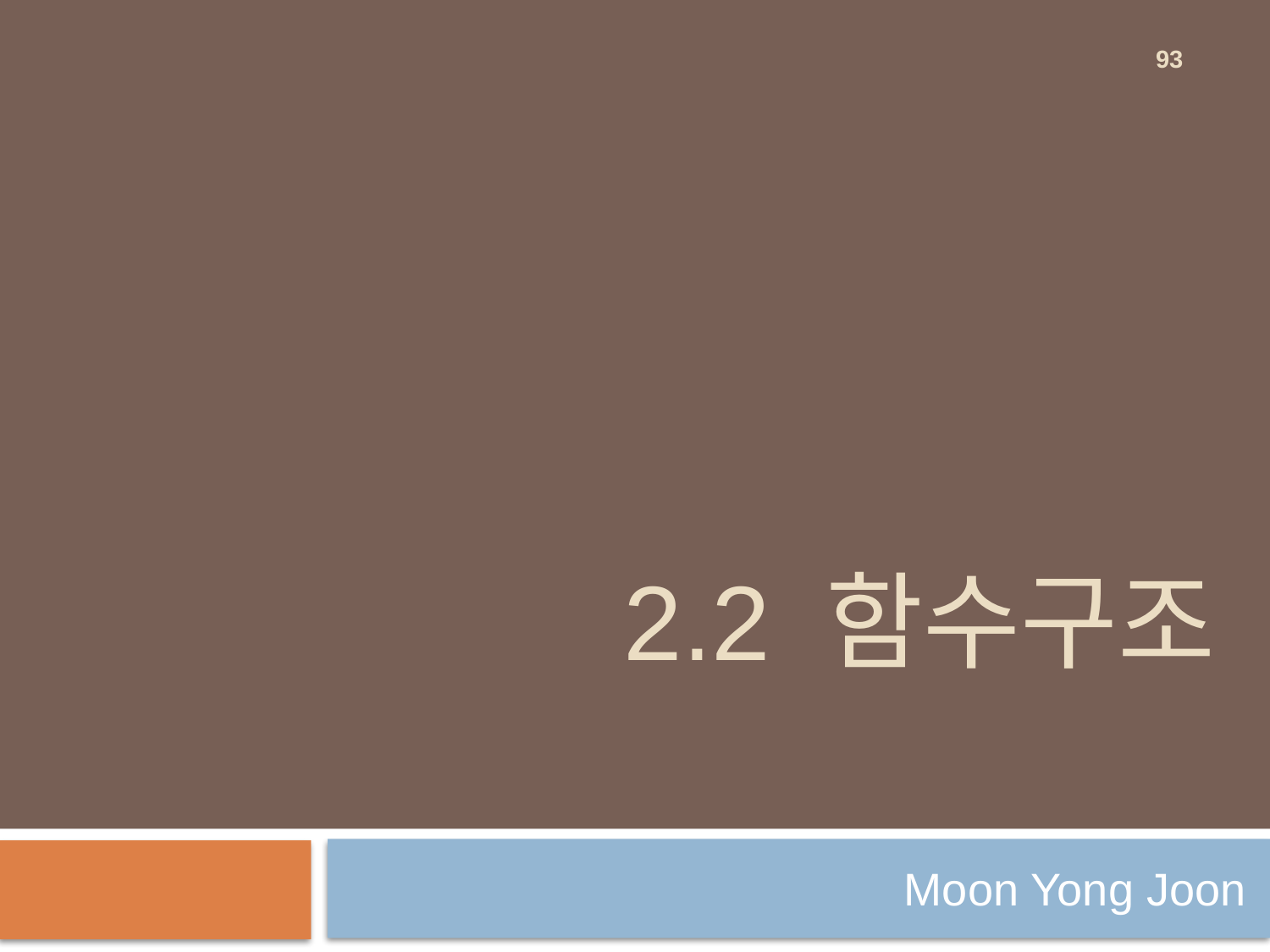

93
# 2.2 함수구조
Moon Yong Joon